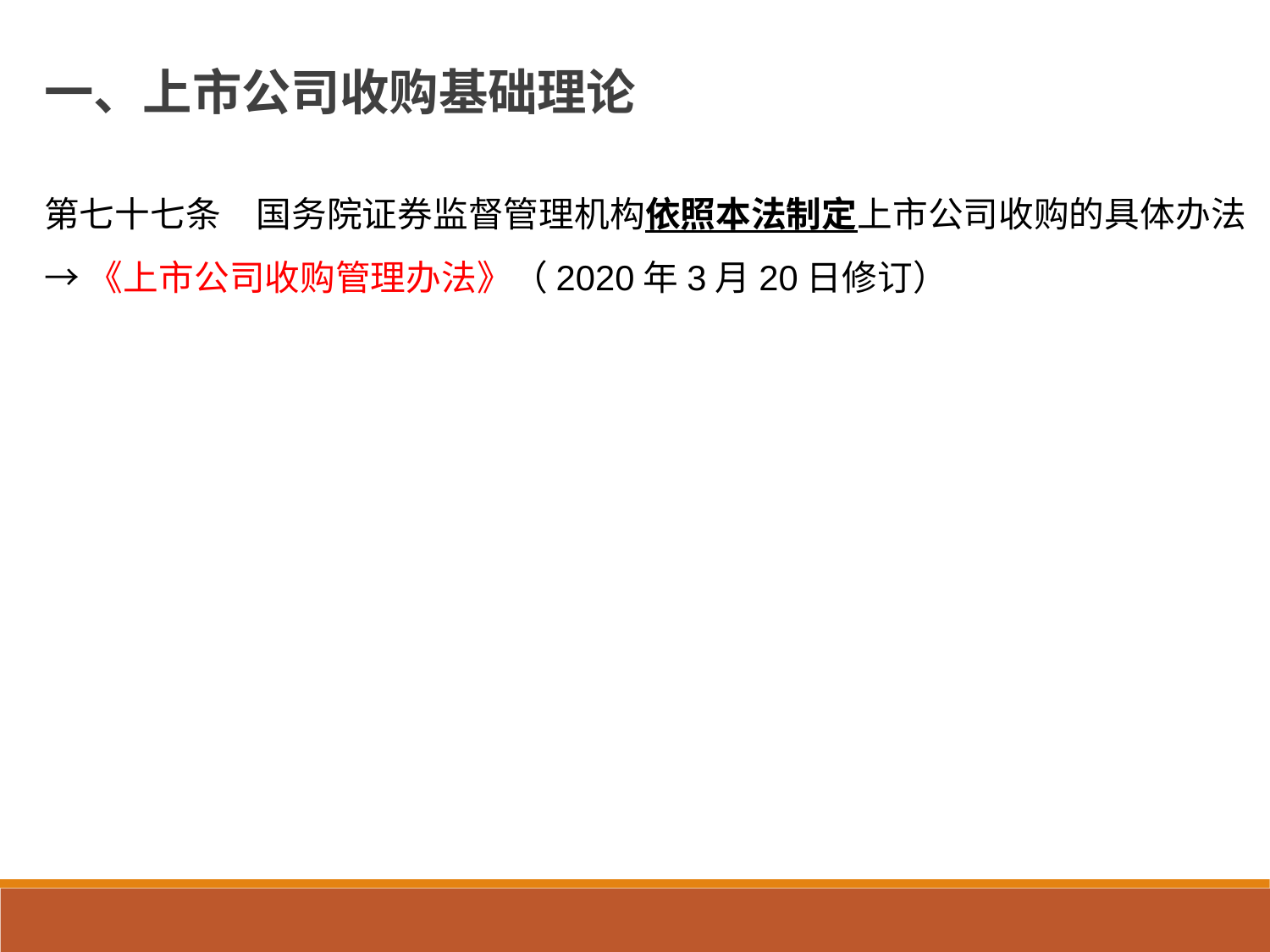

一、上市公司收购基础理论
第七十七条　国务院证券监督管理机构依照本法制定上市公司收购的具体办法
→《上市公司收购管理办法》（2020年3月20日修订）